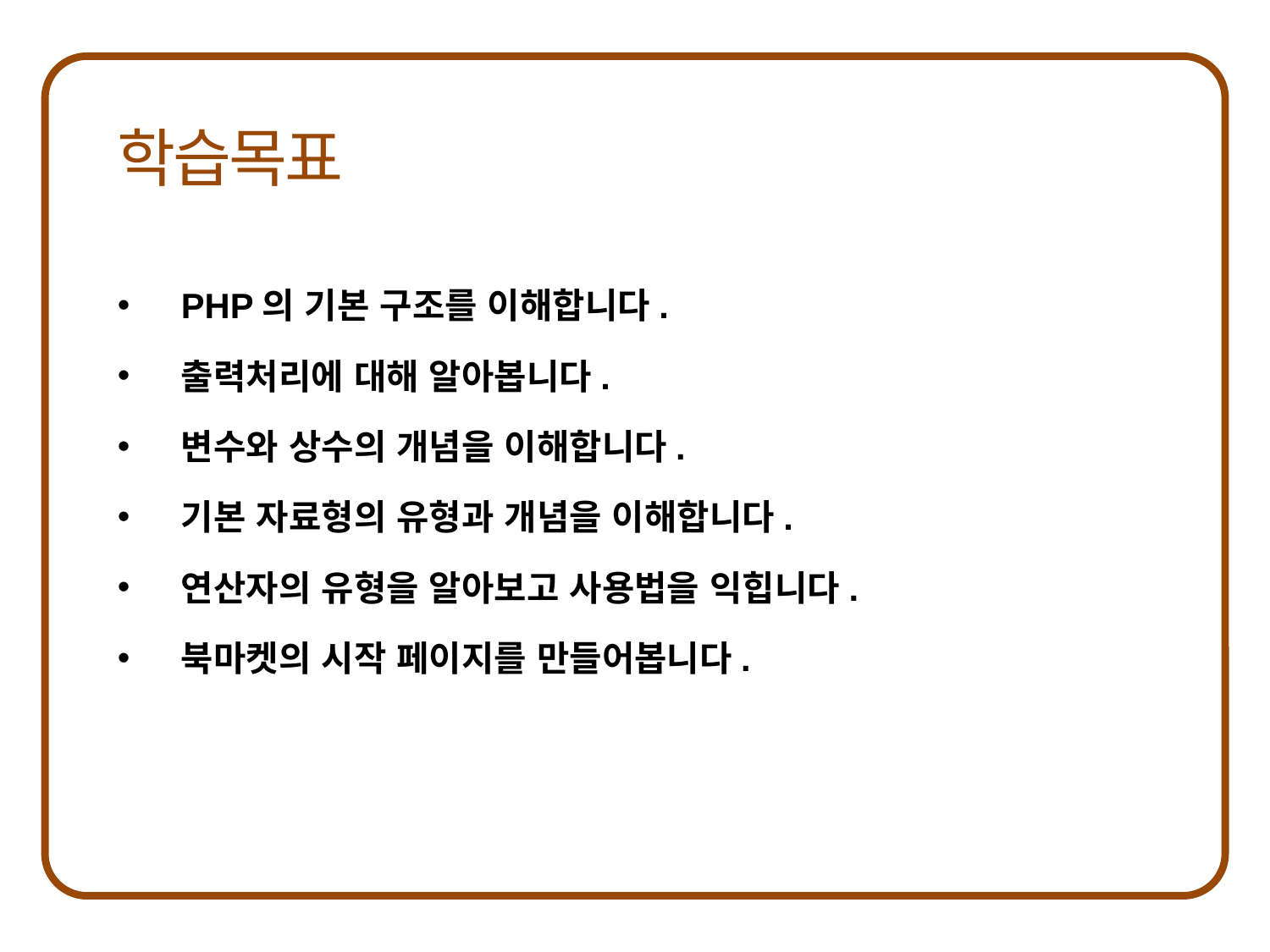

PHP의 기본 구조를 이해합니다.
출력처리에 대해 알아봅니다.
변수와 상수의 개념을 이해합니다.
기본 자료형의 유형과 개념을 이해합니다.
연산자의 유형을 알아보고 사용법을 익힙니다.
북마켓의 시작 페이지를 만들어봅니다.